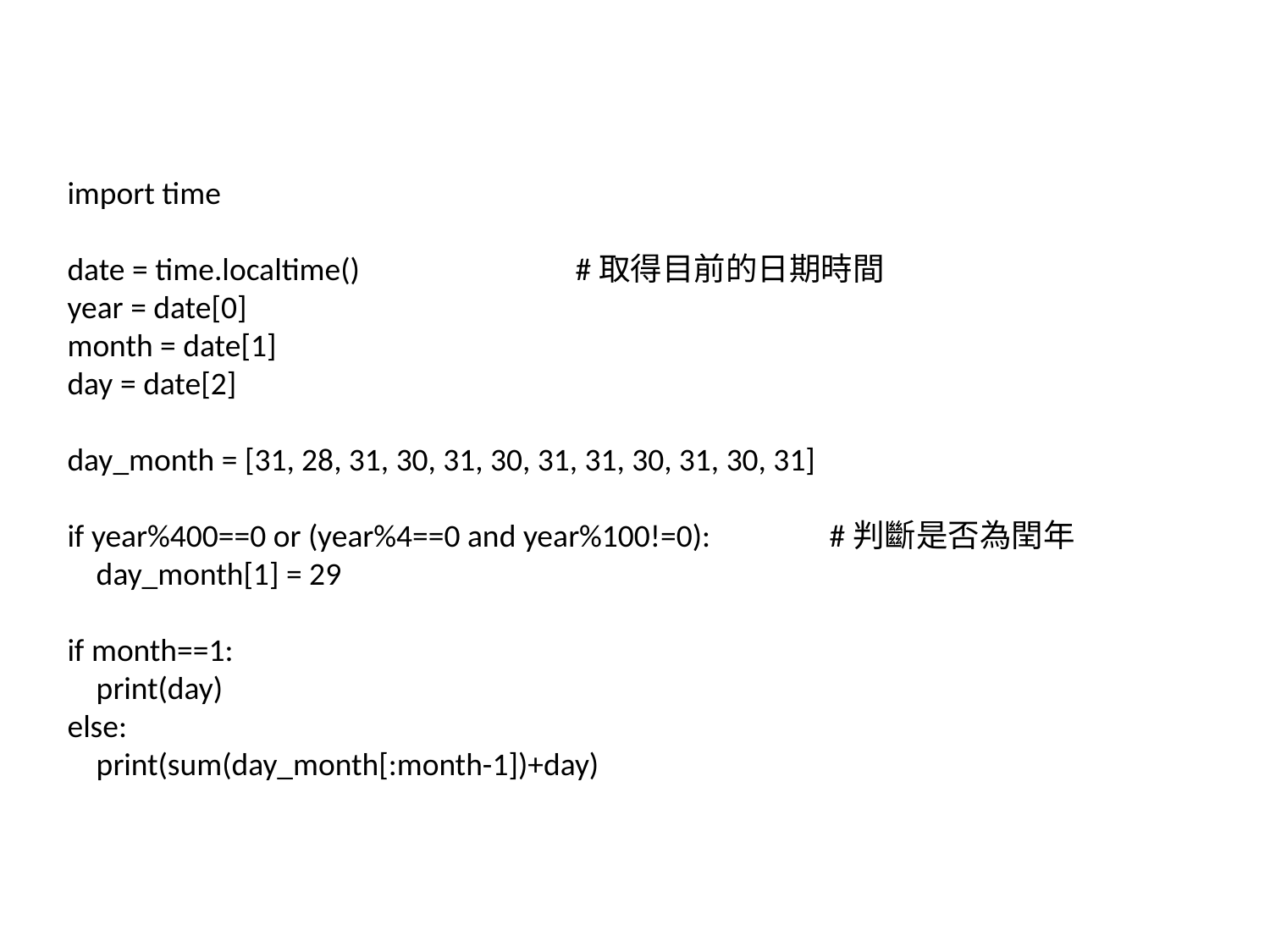

import time

date = time.localtime()		#取得目前的日期時間
year = date[0]
month = date[1]
day = date[2]

day_month = [31, 28, 31, 30, 31, 30, 31, 31, 30, 31, 30, 31]

if year%400==0 or (year%4==0 and year%100!=0):	#判斷是否為閏年
    day_month[1] = 29

if month==1:
    print(day)
else:
    print(sum(day_month[:month-1])+day)